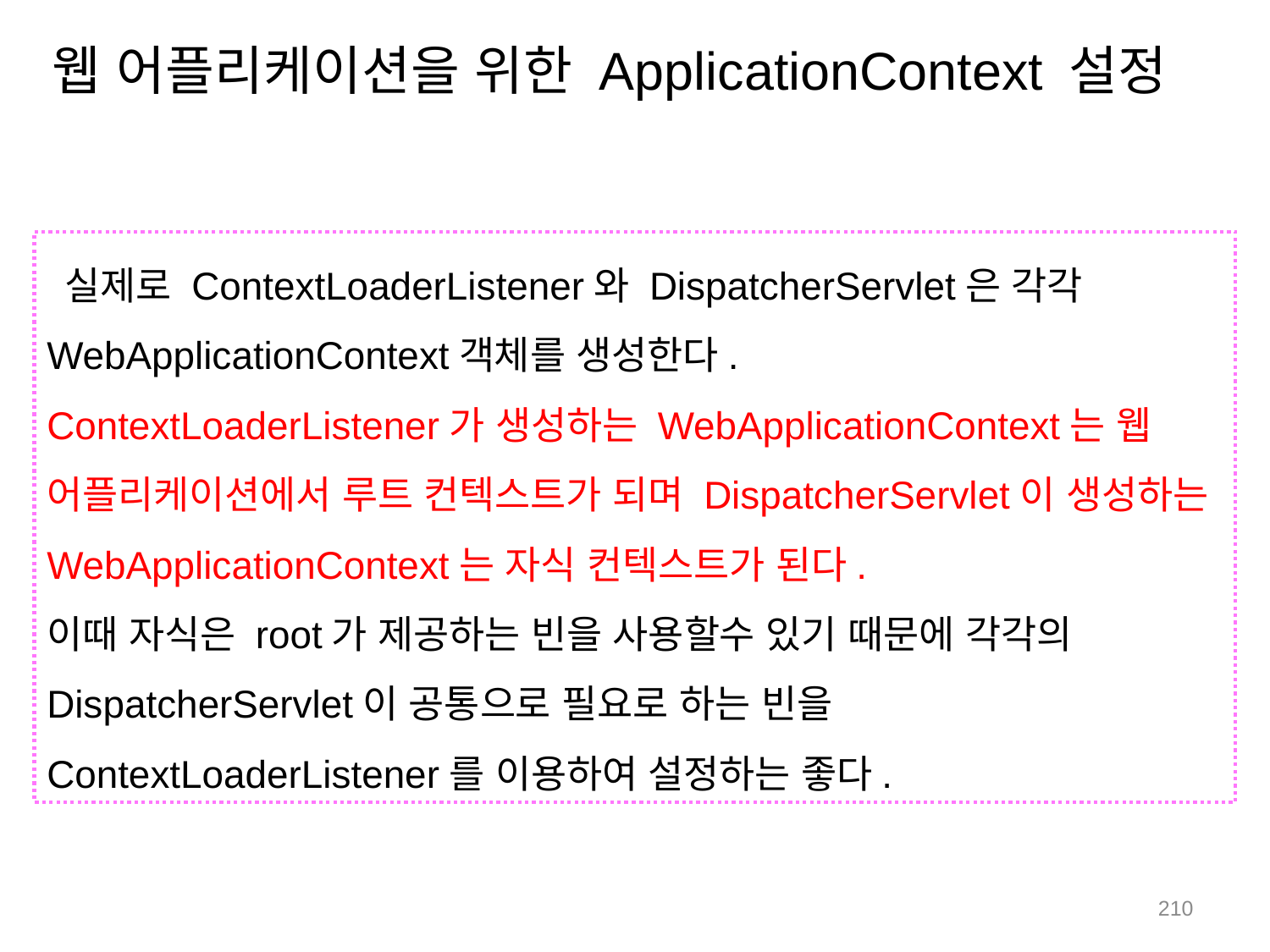

# 웹 어플리케이션을 위한 ApplicationContext 설정
 실제로 ContextLoaderListener와 DispatcherServlet은 각각 WebApplicationContext객체를 생성한다.
ContextLoaderListener가 생성하는 WebApplicationContext는 웹 어플리케이션에서 루트 컨텍스트가 되며 DispatcherServlet이 생성하는 WebApplicationContext는 자식 컨텍스트가 된다.
이때 자식은 root가 제공하는 빈을 사용할수 있기 때문에 각각의 DispatcherServlet이 공통으로 필요로 하는 빈을 ContextLoaderListener를 이용하여 설정하는 좋다.

210